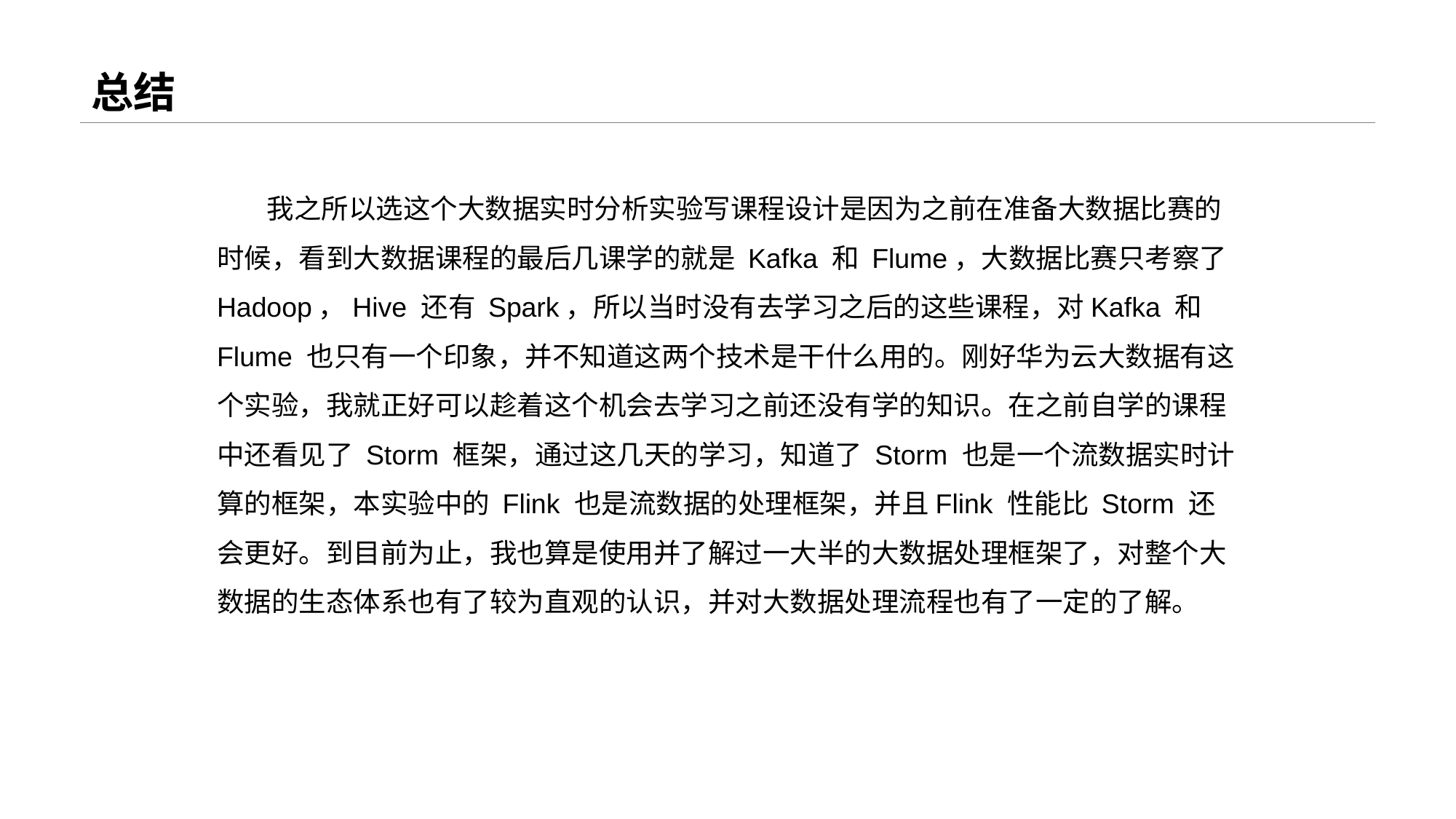

# 总结
       我之所以选这个大数据实时分析实验写课程设计是因为之前在准备大数据比赛的时候，看到大数据课程的最后几课学的就是 Kafka 和 Flume，大数据比赛只考察了 Hadoop，Hive 还有 Spark，所以当时没有去学习之后的这些课程，对Kafka 和 Flume 也只有一个印象，并不知道这两个技术是干什么用的。刚好华为云大数据有这个实验，我就正好可以趁着这个机会去学习之前还没有学的知识。在之前自学的课程中还看见了 Storm 框架，通过这几天的学习，知道了 Storm 也是一个流数据实时计算的框架，本实验中的 Flink 也是流数据的处理框架，并且Flink 性能比 Storm 还会更好。到目前为止，我也算是使用并了解过一大半的大数据处理框架了，对整个大数据的生态体系也有了较为直观的认识，并对大数据处理流程也有了一定的了解。